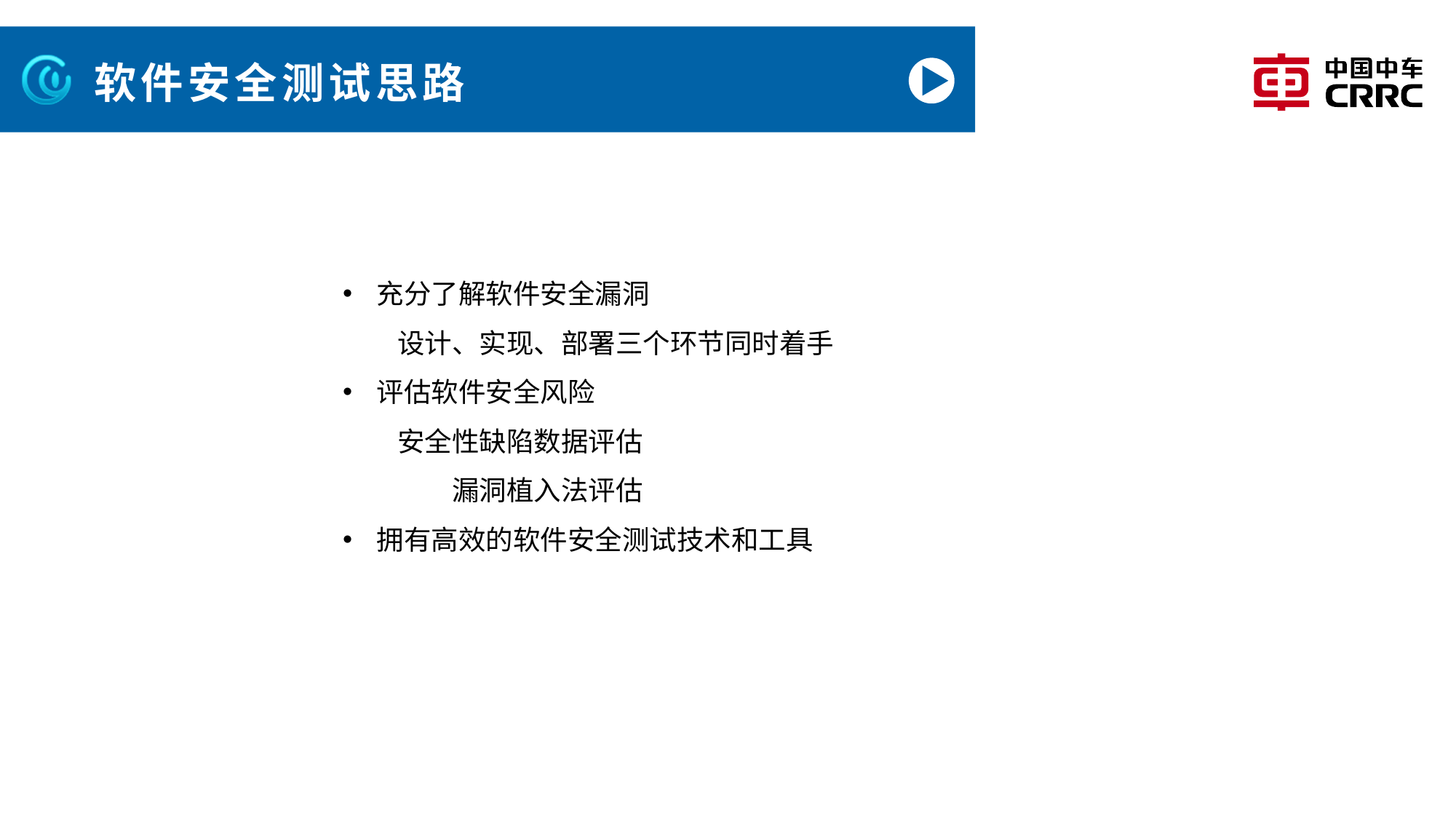

# 软件安全测试思路
充分了解软件安全漏洞
设计、实现、部署三个环节同时着手
评估软件安全风险
安全性缺陷数据评估
漏洞植入法评估
拥有高效的软件安全测试技术和工具
95